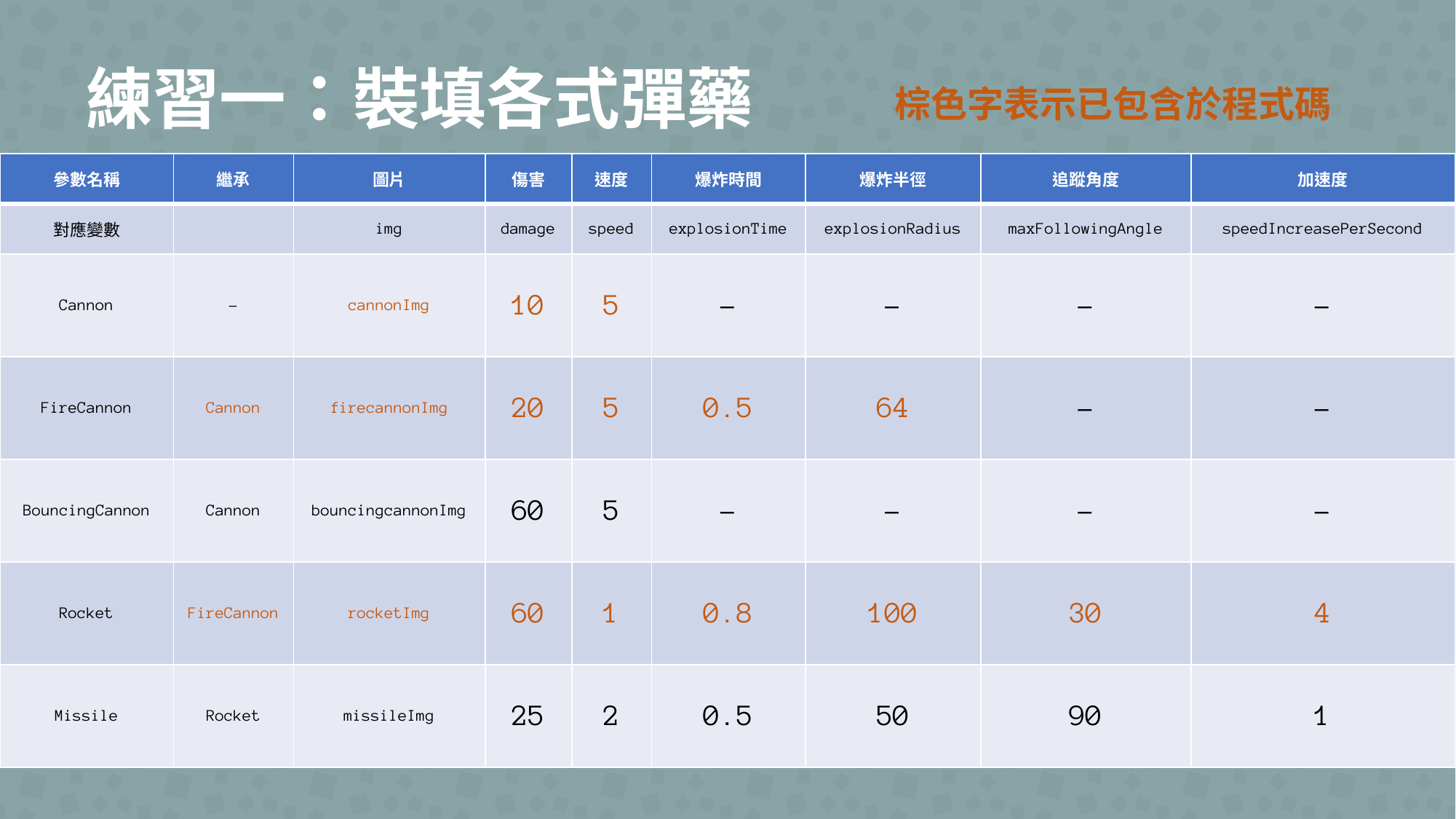

練習一：裝填各式彈藥
棕色字表示已包含於程式碼
| 參數名稱 | 繼承 | 圖片 | 傷害 | 速度 | 爆炸時間 | 爆炸半徑 | 追蹤角度 | 加速度 |
| --- | --- | --- | --- | --- | --- | --- | --- | --- |
| 對應變數 |  | img | damage | speed | explosionTime | explosionRadius | maxFollowingAngle | speedIncreasePerSecond |
| Cannon | - | cannonImg | 10 | 5 | - | - | - | - |
| FireCannon | Cannon | firecannonImg | 20 | 5 | 0.5 | 64 | - | - |
| BouncingCannon | Cannon | bouncingcannonImg | 60 | 5 | - | - | - | - |
| Rocket | FireCannon | rocketImg | 60 | 1 | 0.8 | 100 | 30 | 4 |
| Missile | Rocket | missileImg | 25 | 2 | 0.5 | 50 | 90 | 1 |